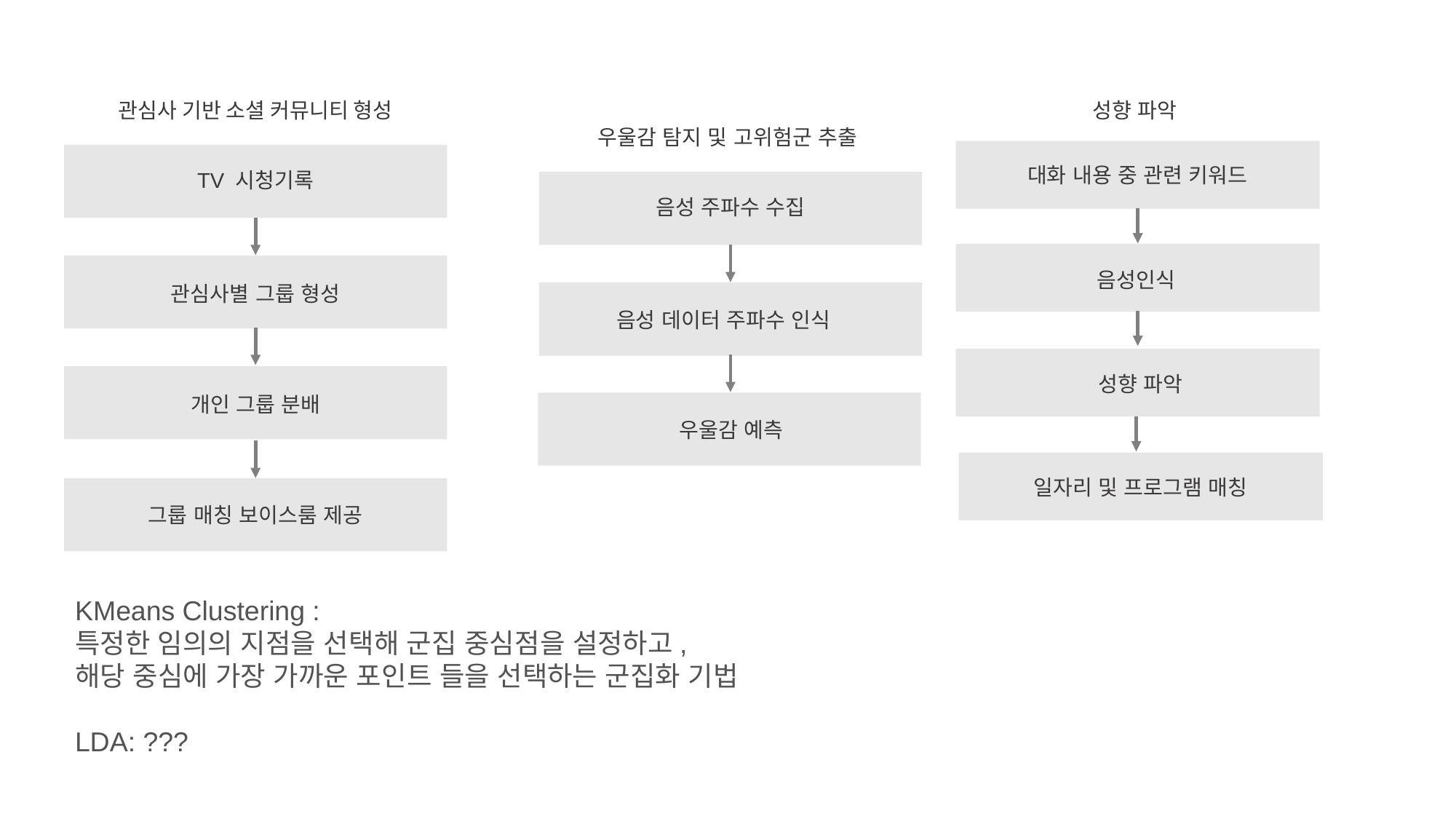

관심사 기반 소셜 커뮤니티 형성

TV 시청기록

관심사별 그룹 형성

개인 그룹 분배

그룹 매칭 보이스룸 제공
성향 파악

대화 내용 중 관련 키워드

음성인식

성향 파악
일자리 및 프로그램 매칭
우울감 탐지 및 고위험군 추출

음성 주파수 수집

음성 데이터 주파수 인식

우울감 예측
KMeans Clustering :
특정한 임의의 지점을 선택해 군집 중심점을 설정하고,
해당 중심에 가장 가까운 포인트 들을 선택하는 군집화 기법

LDA: ???